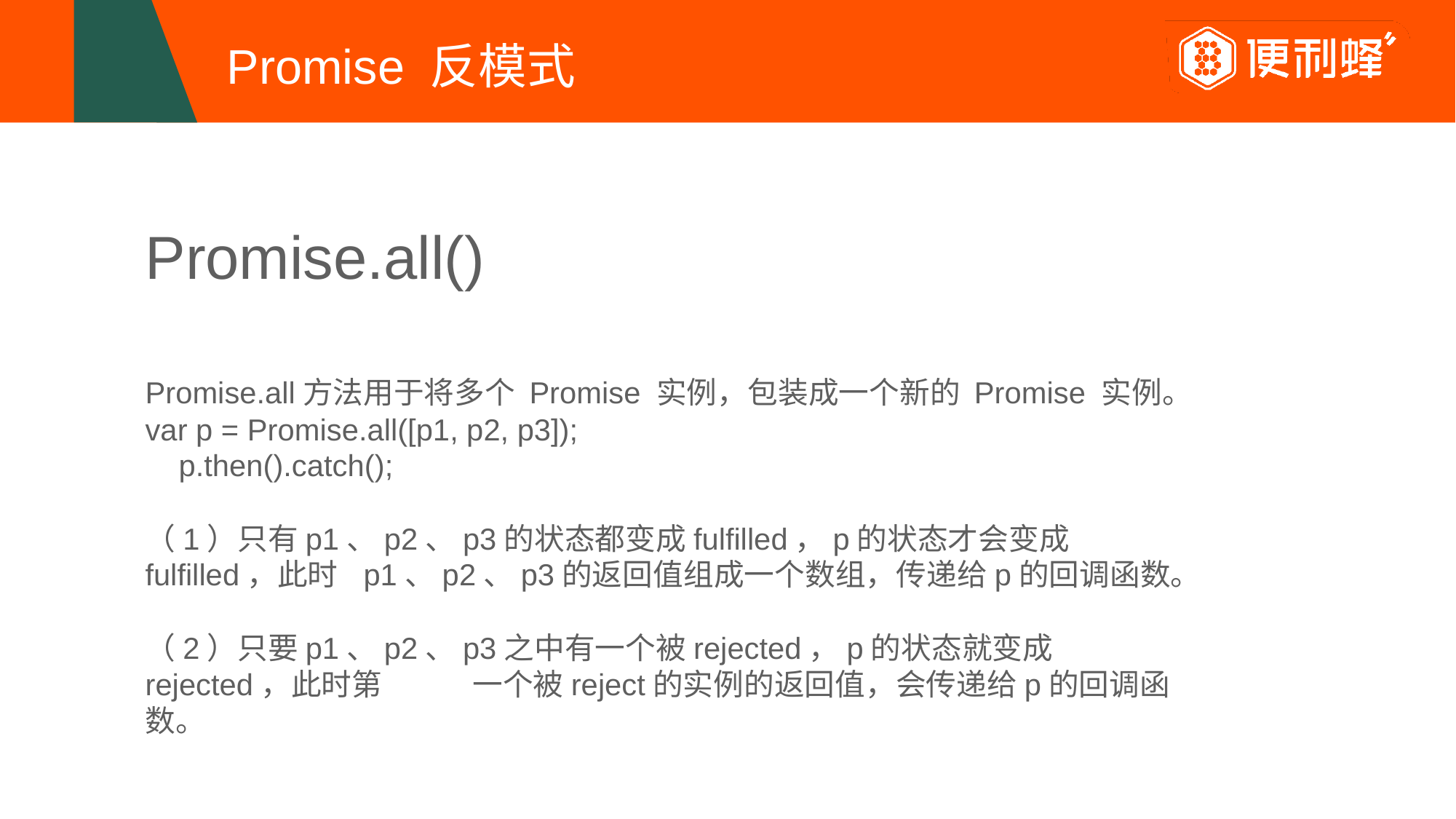

# Promise 反模式
Promise.all()
Promise.all方法用于将多个 Promise 实例，包装成一个新的 Promise 实例。
var p = Promise.all([p1, p2, p3]);
    p.then().catch();

（1）只有p1、p2、p3的状态都变成fulfilled，p的状态才会变成fulfilled，此时	p1、p2、p3的返回值组成一个数组，传递给p的回调函数。
（2）只要p1、p2、p3之中有一个被rejected，p的状态就变成rejected，此时第	一个被reject的实例的返回值，会传递给p的回调函数。